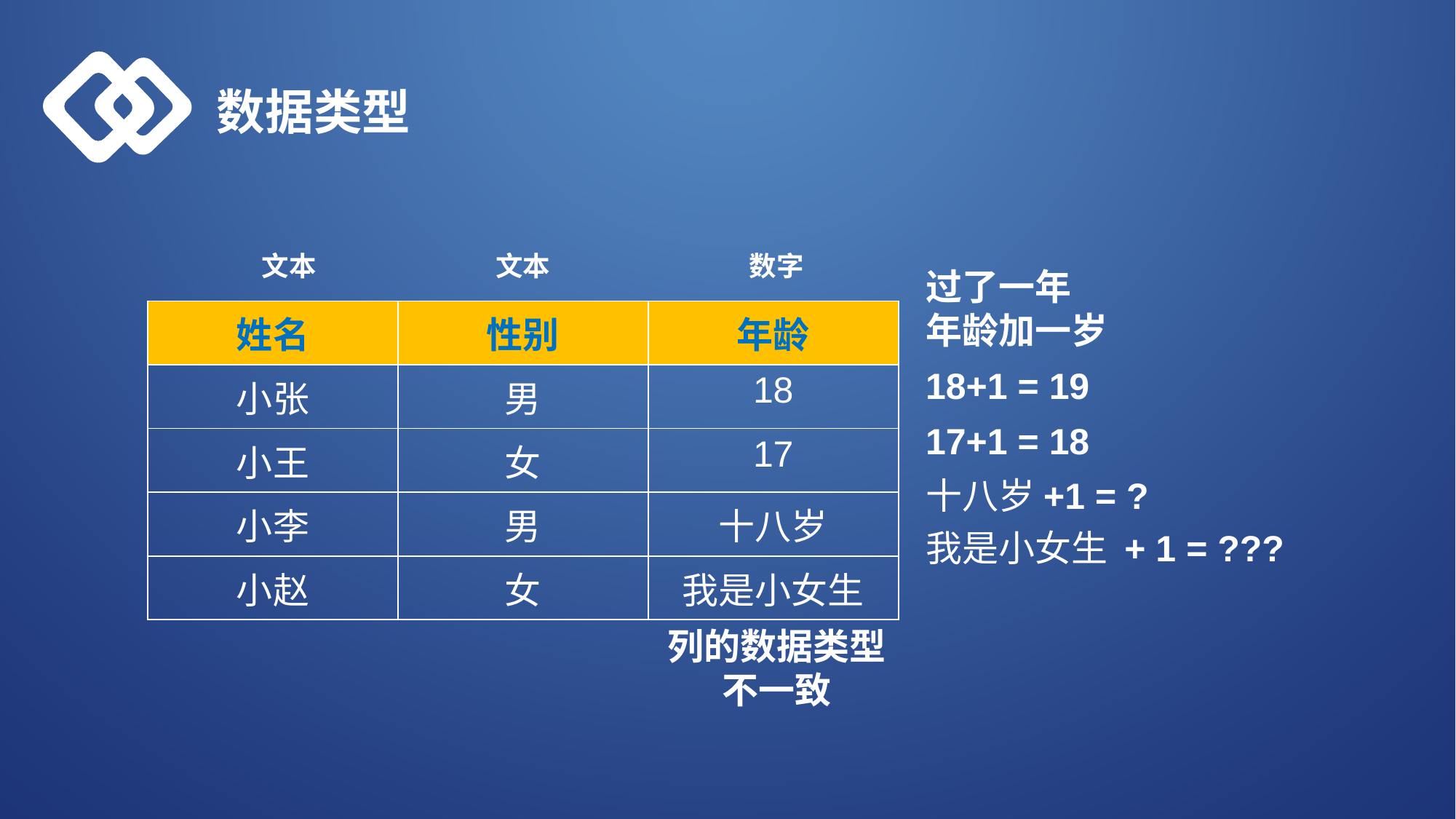

数据类型

文本
文本
数字
过了一年
年龄加一岁
| 姓名 | 性别 | 年龄 |
| --- | --- | --- |
| 小张 | 男 | 18 |
| 小王 | 女 | 17 |
| 小李 | 男 | 十八岁 |
| 小赵 | 女 | 我是小女生 |
18+1 = 19
17+1 = 18
十八岁+1 = ?
我是小女生 + 1 = ???
列的数据类型
不一致